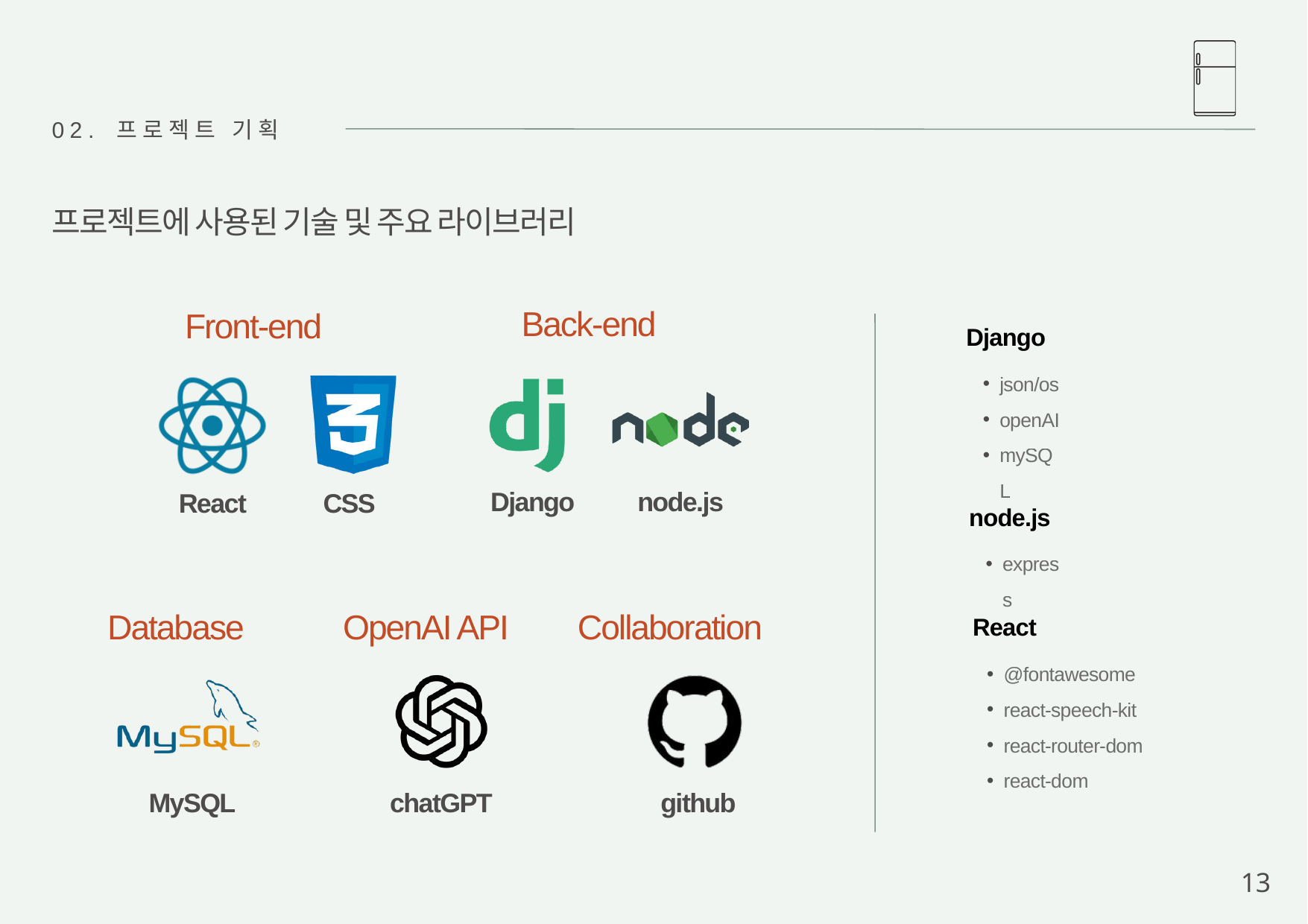

02. 프로젝트 기획

프로젝트에 사용된 기술 및 주요 라이브러리
Back-end
Front-end

React
CSS

Django
json/os
openAI
mySQL

Django
node.js
node.js
express
Database

MySQL
OpenAI API

chatGPT
Collaboration

github
React
@fontawesome
react-speech-kit
react-router-dom
react-dom
13